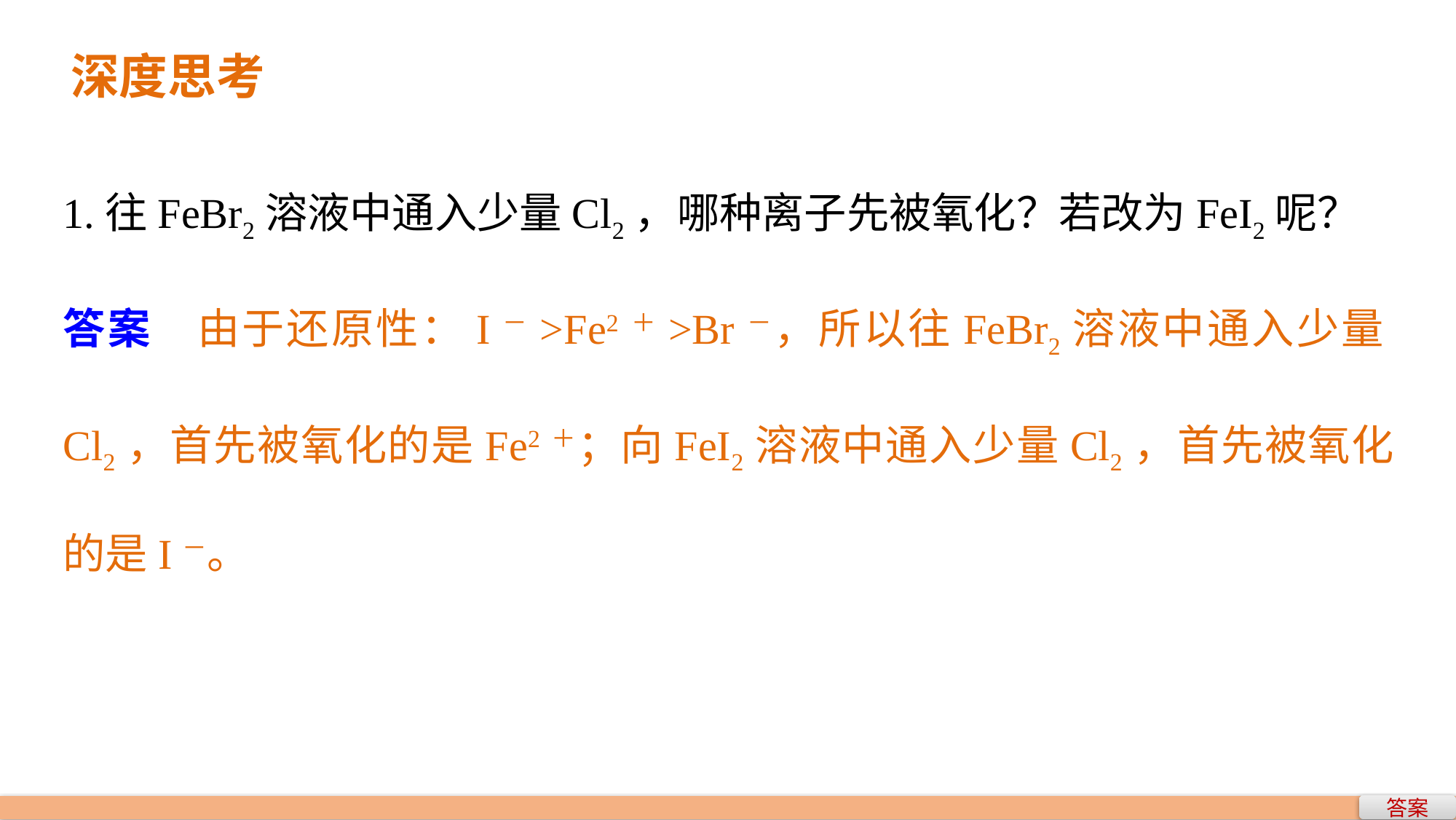

深度思考
1.往FeBr2溶液中通入少量Cl2，哪种离子先被氧化？若改为FeI2呢？
答案　由于还原性：I－>Fe2＋>Br－，所以往FeBr2溶液中通入少量Cl2，首先被氧化的是Fe2＋；向FeI2溶液中通入少量Cl2，首先被氧化的是I－。
答案